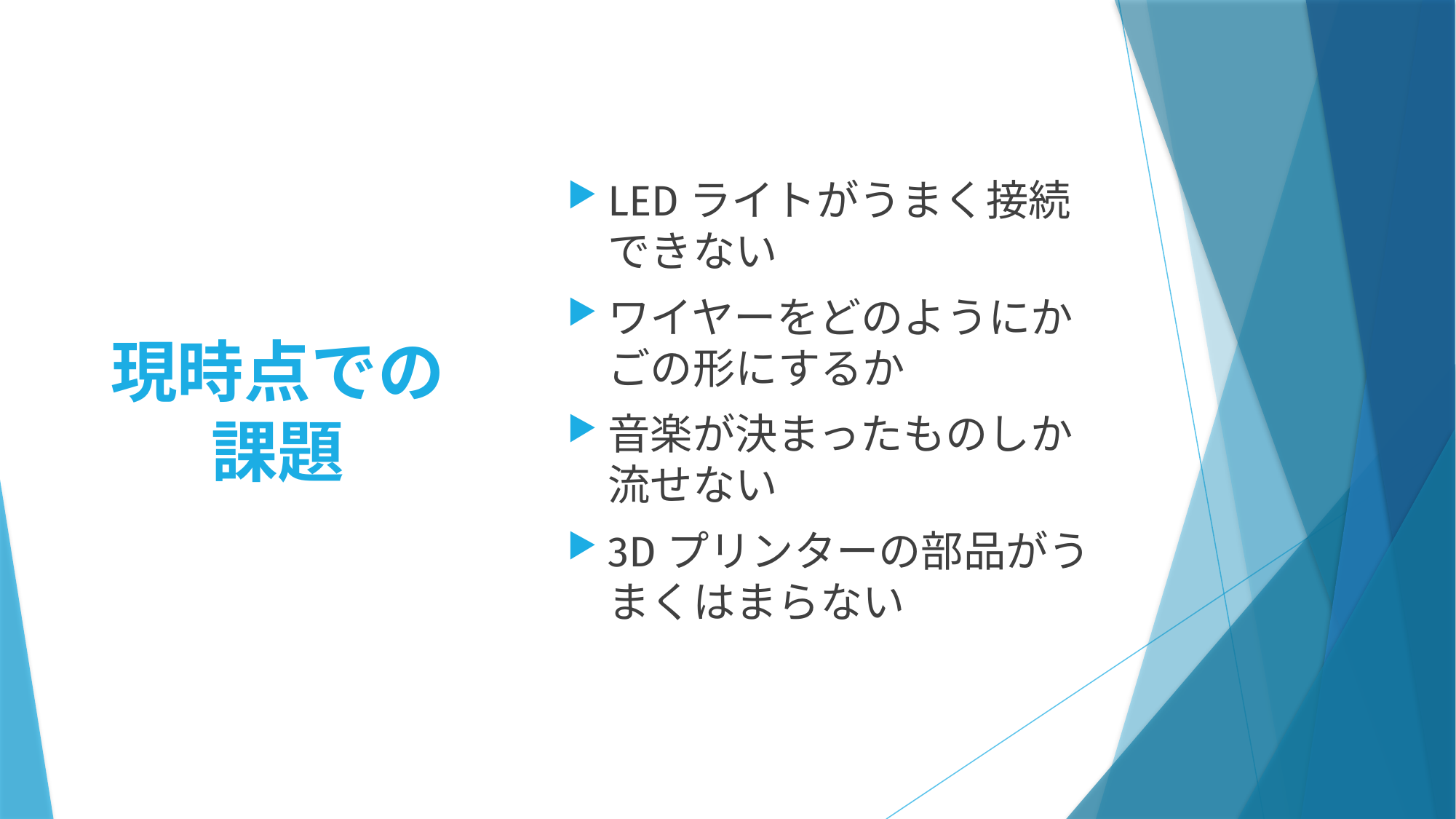

# 現時点での課題
LEDライトがうまく接続できない
ワイヤーをどのようにかごの形にするか
音楽が決まったものしか流せない
3Dプリンターの部品がうまくはまらない